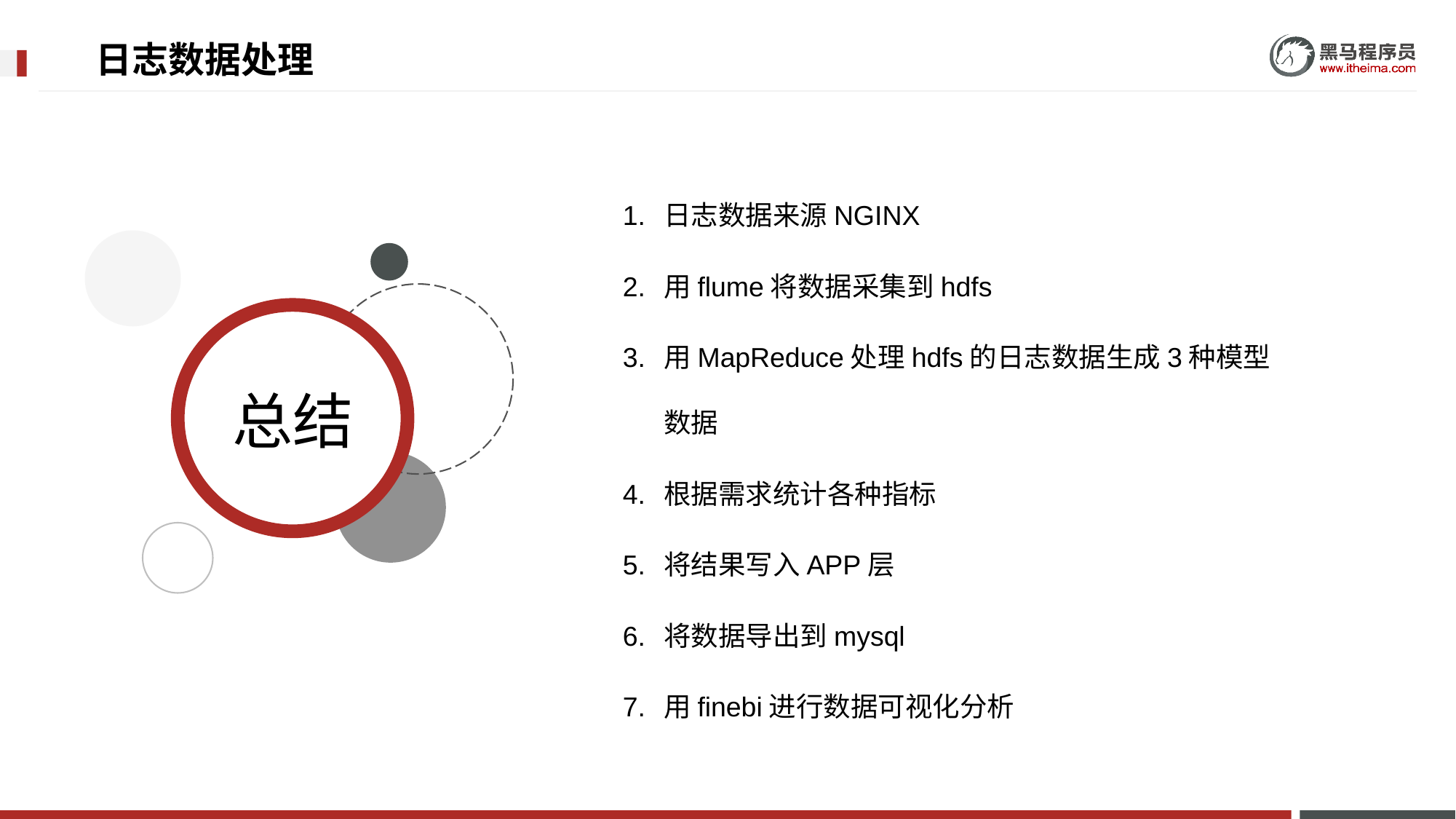

# 日志数据处理
日志数据来源NGINX
用flume将数据采集到hdfs
用MapReduce处理hdfs的日志数据生成3种模型数据
根据需求统计各种指标
将结果写入APP层
将数据导出到mysql
用finebi进行数据可视化分析